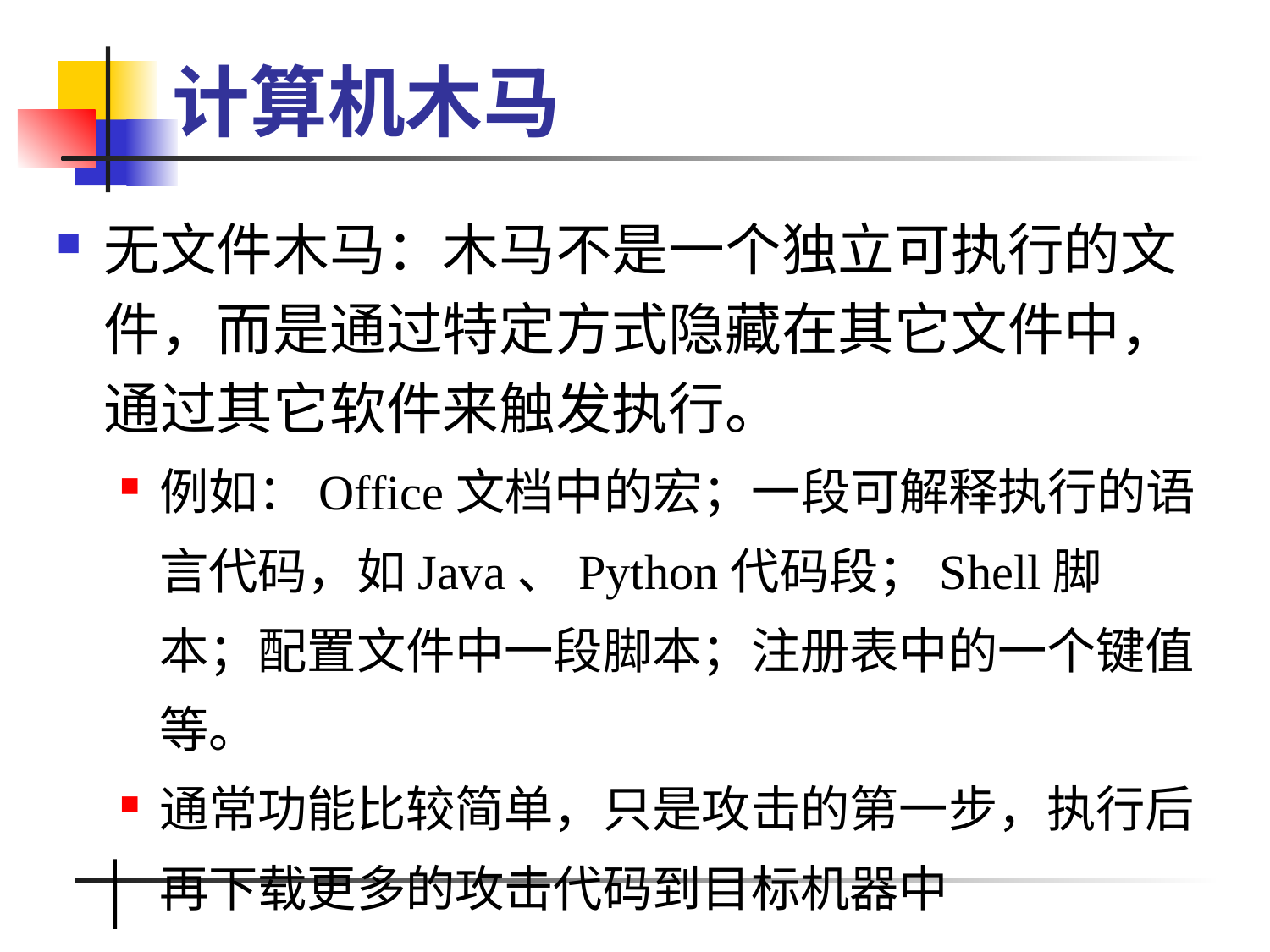

# 计算机木马
无文件木马：木马不是一个独立可执行的文件，而是通过特定方式隐藏在其它文件中，通过其它软件来触发执行。
例如：Office文档中的宏；一段可解释执行的语言代码，如Java、Python代码段；Shell脚本；配置文件中一段脚本；注册表中的一个键值等。
通常功能比较简单，只是攻击的第一步，执行后再下载更多的攻击代码到目标机器中